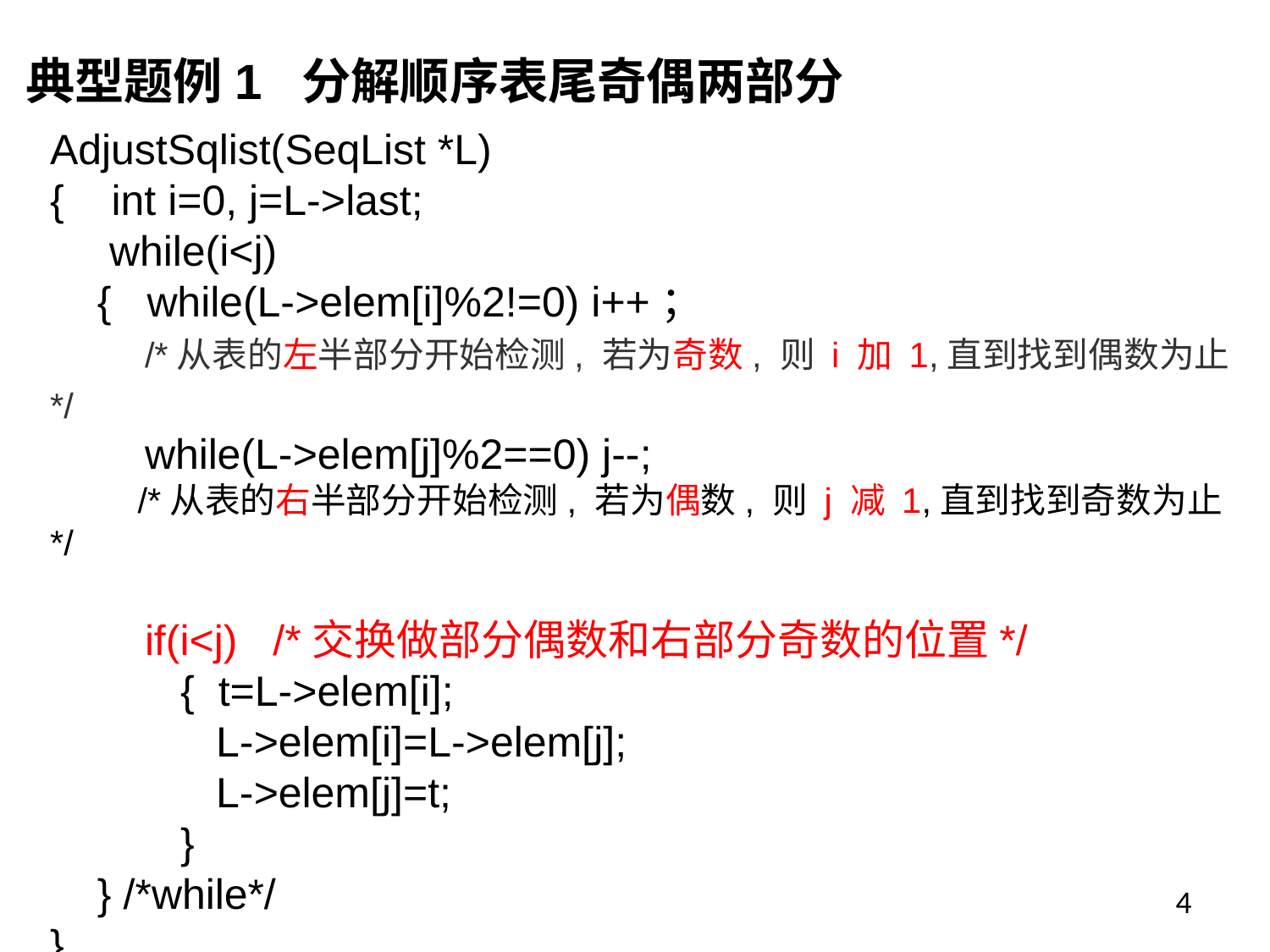

典型题例1  分解顺序表尾奇偶两部分

AdjustSqlist(SeqList *L)
{    int i=0, j=L->last;
     while(i<j)
    {   while(L->elem[i]%2!=0) i++；
        /*从表的左半部分开始检测, 若为奇数, 则 i 加 1,直到找到偶数为止*/
        while(L->elem[j]%2==0) j--;
         /*从表的右半部分开始检测, 若为偶数, 则 j 减 1,直到找到奇数为止*/

        if(i<j)   /*交换做部分偶数和右部分奇数的位置*/
           {  t=L->elem[i];
              L->elem[i]=L->elem[j];
              L->elem[j]=t;
           }
    } /*while*/
}
4